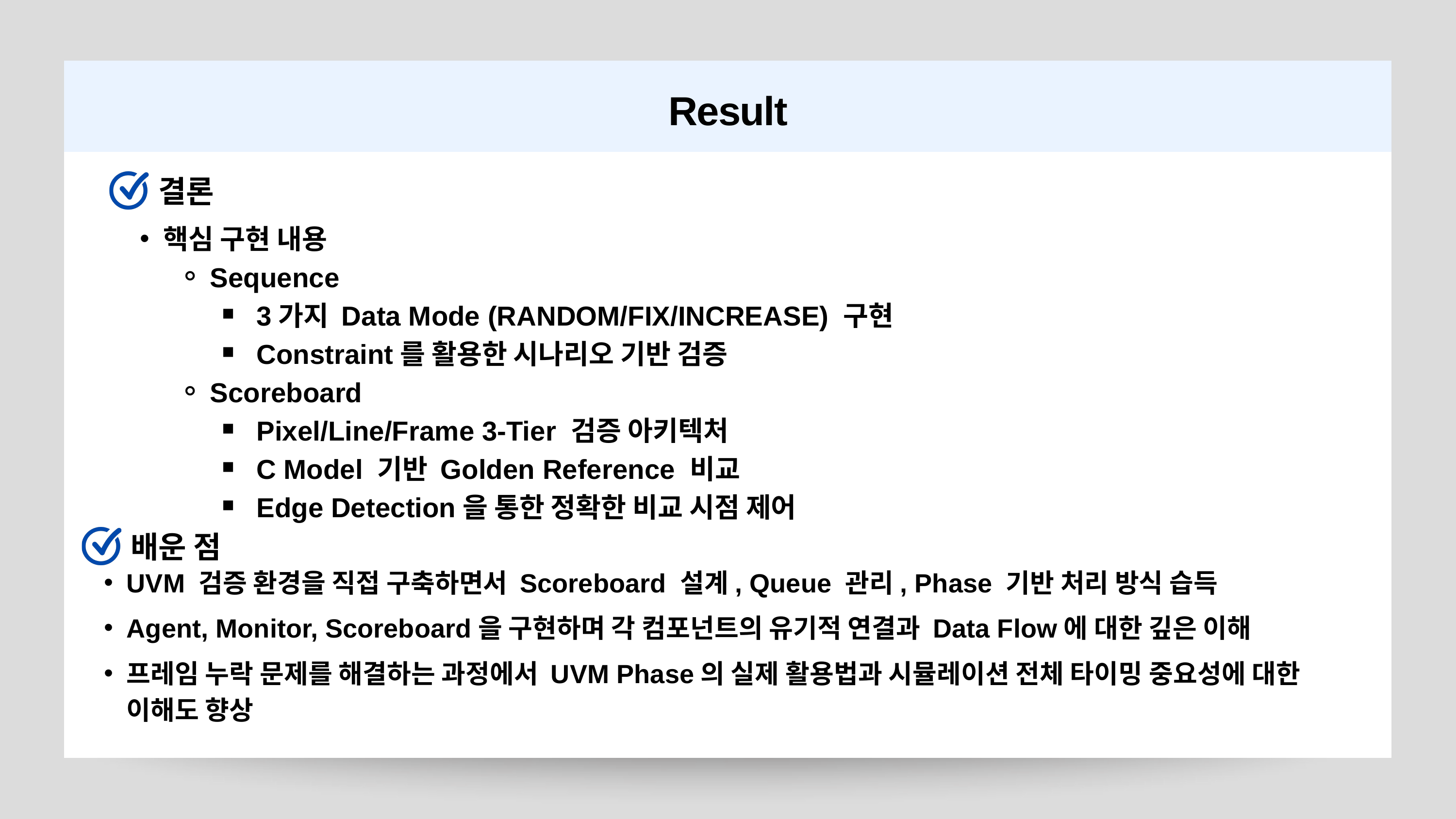

Result
결론

핵심 구현 내용
Sequence
3가지 Data Mode (RANDOM/FIX/INCREASE) 구현
Constraint를 활용한 시나리오 기반 검증
Scoreboard
Pixel/Line/Frame 3-Tier 검증 아키텍처
C Model 기반 Golden Reference 비교
Edge Detection을 통한 정확한 비교 시점 제어
배운 점

UVM 검증 환경을 직접 구축하면서 Scoreboard 설계, Queue 관리, Phase 기반 처리 방식 습득

Agent, Monitor, Scoreboard을 구현하며 각 컴포넌트의 유기적 연결과 Data Flow에 대한 깊은 이해

프레임 누락 문제를 해결하는 과정에서 UVM Phase의 실제 활용법과 시뮬레이션 전체 타이밍 중요성에 대한 이해도 향상